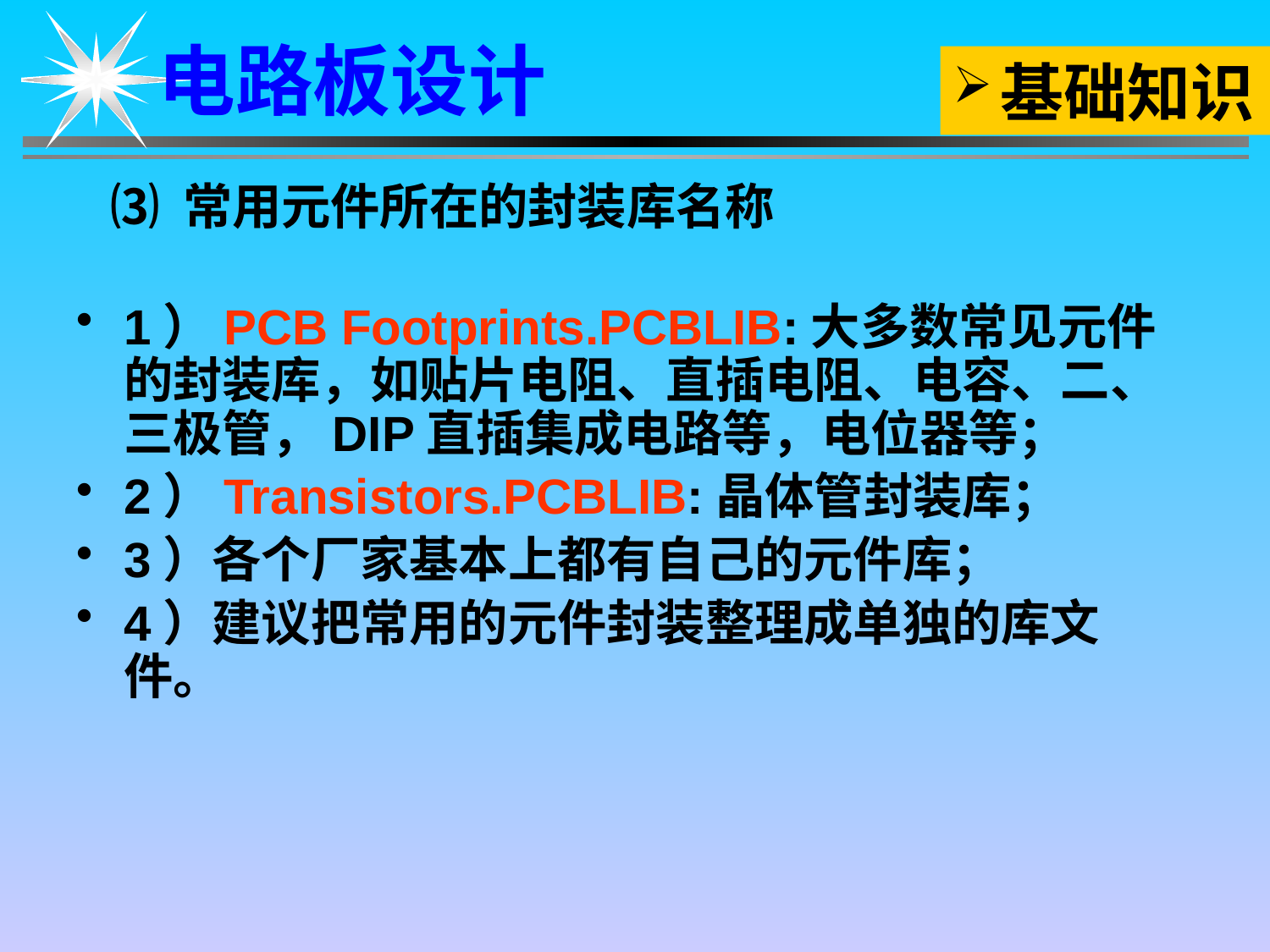

电路板设计
基础知识
⑶ 常用元件所在的封装库名称
1）PCB Footprints.PCBLIB:大多数常见元件的封装库，如贴片电阻、直插电阻、电容、二、三极管，DIP直插集成电路等，电位器等；
2）Transistors.PCBLIB:晶体管封装库；
3）各个厂家基本上都有自己的元件库；
4）建议把常用的元件封装整理成单独的库文件。